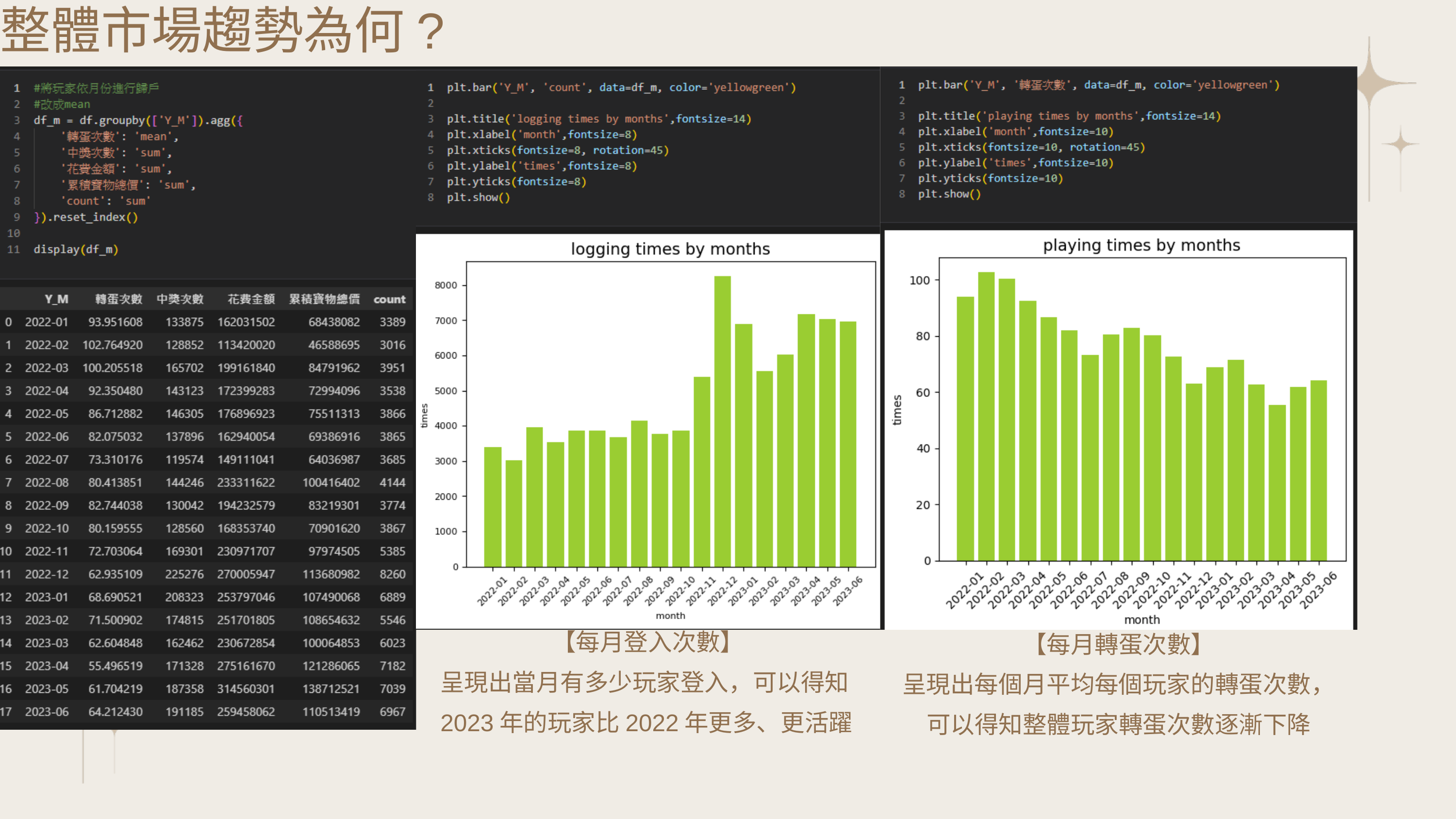

整體市場趨勢為何?

【每月登入次數】
呈現出當月有多少玩家登入，可以得知2023年的玩家比2022年更多、更活躍
【每月轉蛋次數】
呈現出每個月平均每個玩家的轉蛋次數，可以得知整體玩家轉蛋次數逐漸下降